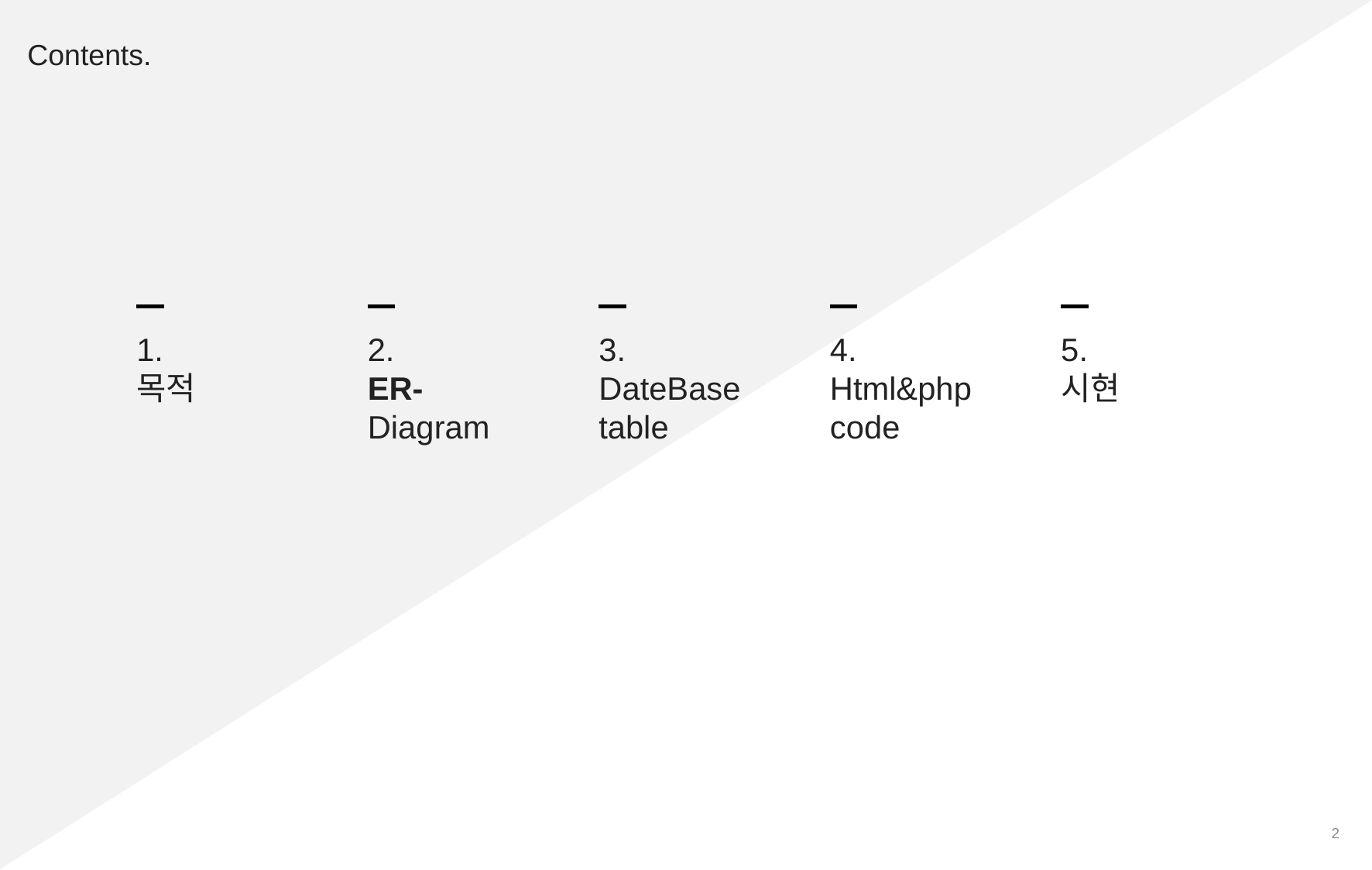

Contents.
1.
목적
2.
ER-
Diagram
3.
DateBase
table
4.
Html&php
code
5.
시현
2